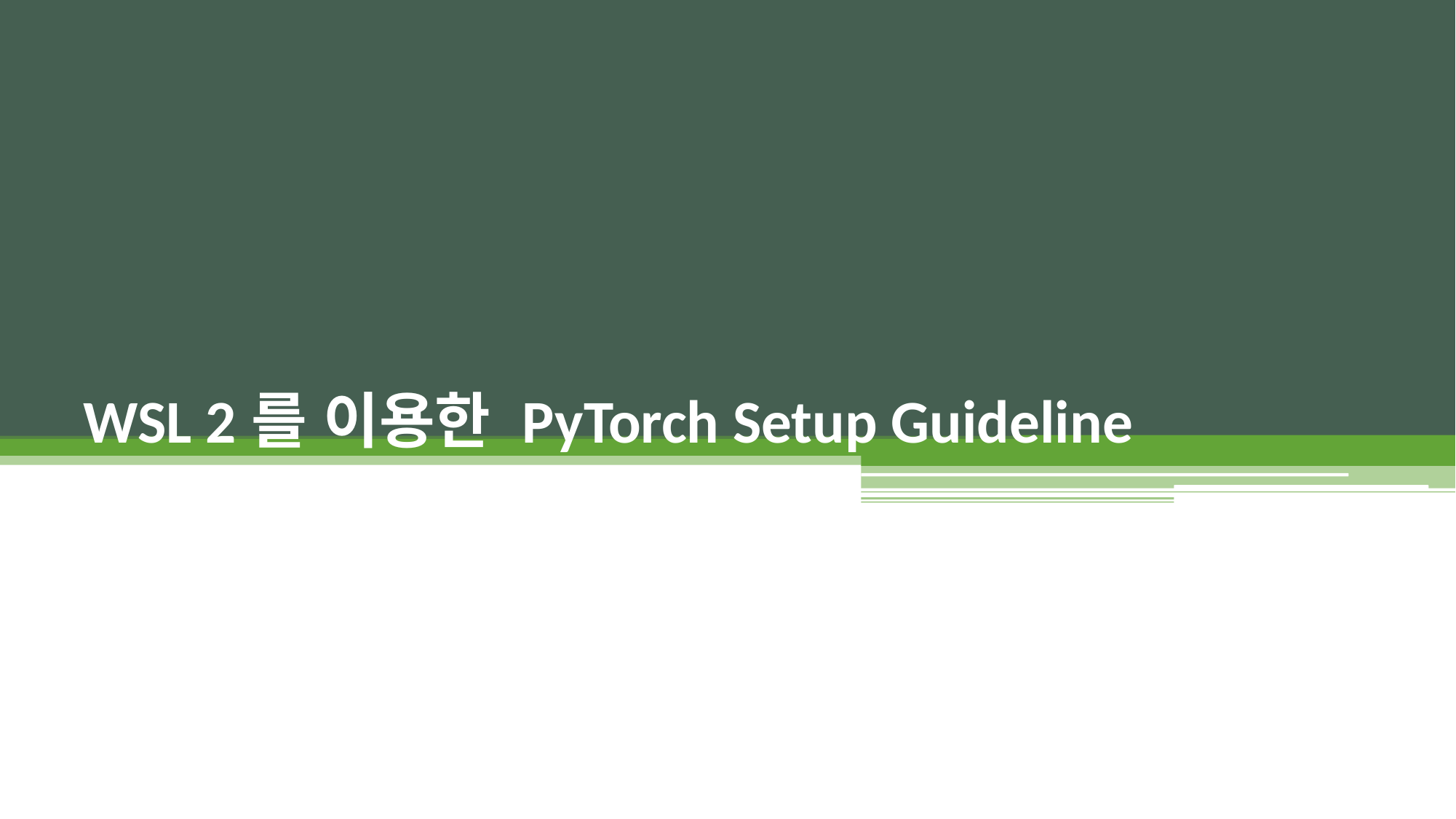

# WSL 2를 이용한 PyTorch Setup Guideline